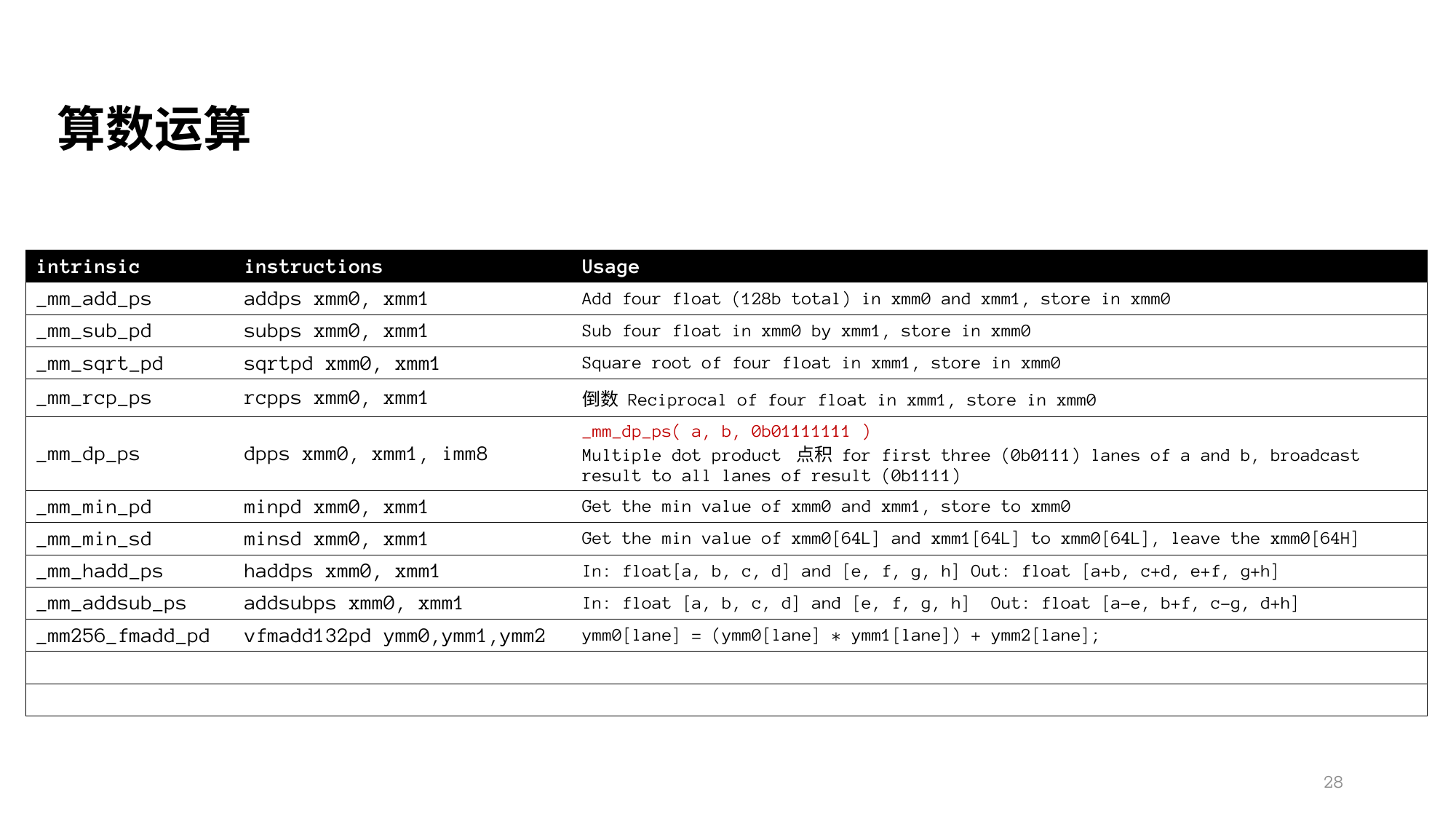

算数运算
| intrinsic | instructions | Usage |
| --- | --- | --- |
| \_mm\_add\_ps | addps xmm0, xmm1 | Add four float (128b total) in xmm0 and xmm1, store in xmm0 |
| \_mm\_sub\_pd | subps xmm0, xmm1 | Sub four float in xmm0 by xmm1, store in xmm0 |
| \_mm\_sqrt\_pd | sqrtpd xmm0, xmm1 | Square root of four float in xmm1, store in xmm0 |
| \_mm\_rcp\_ps | rcpps xmm0, xmm1 | 倒数 Reciprocal of four float in xmm1, store in xmm0 |
| \_mm\_dp\_ps | dpps xmm0, xmm1, imm8 | \_mm\_dp\_ps( a, b, 0b01111111 ) Multiple dot product 点积 for first three (0b0111) lanes of a and b, broadcast result to all lanes of result (0b1111) |
| \_mm\_min\_pd | minpd xmm0, xmm1 | Get the min value of xmm0 and xmm1, store to xmm0 |
| \_mm\_min\_sd | minsd xmm0, xmm1 | Get the min value of xmm0[64L] and xmm1[64L] to xmm0[64L], leave the xmm0[64H] |
| \_mm\_hadd\_ps | haddps xmm0, xmm1 | In: float[a, b, c, d] and [e, f, g, h] Out: float [a+b, c+d, e+f, g+h] |
| \_mm\_addsub\_ps | addsubps xmm0, xmm1 | In: float [a, b, c, d] and [e, f, g, h] Out: float [a-e, b+f, c-g, d+h] |
| \_mm256\_fmadd\_pd | vfmadd132pd ymm0,ymm1,ymm2 | ymm0[lane] = (ymm0[lane] \* ymm1[lane]) + ymm2[lane]; |
|  |  |  |
|  |  |  |
28